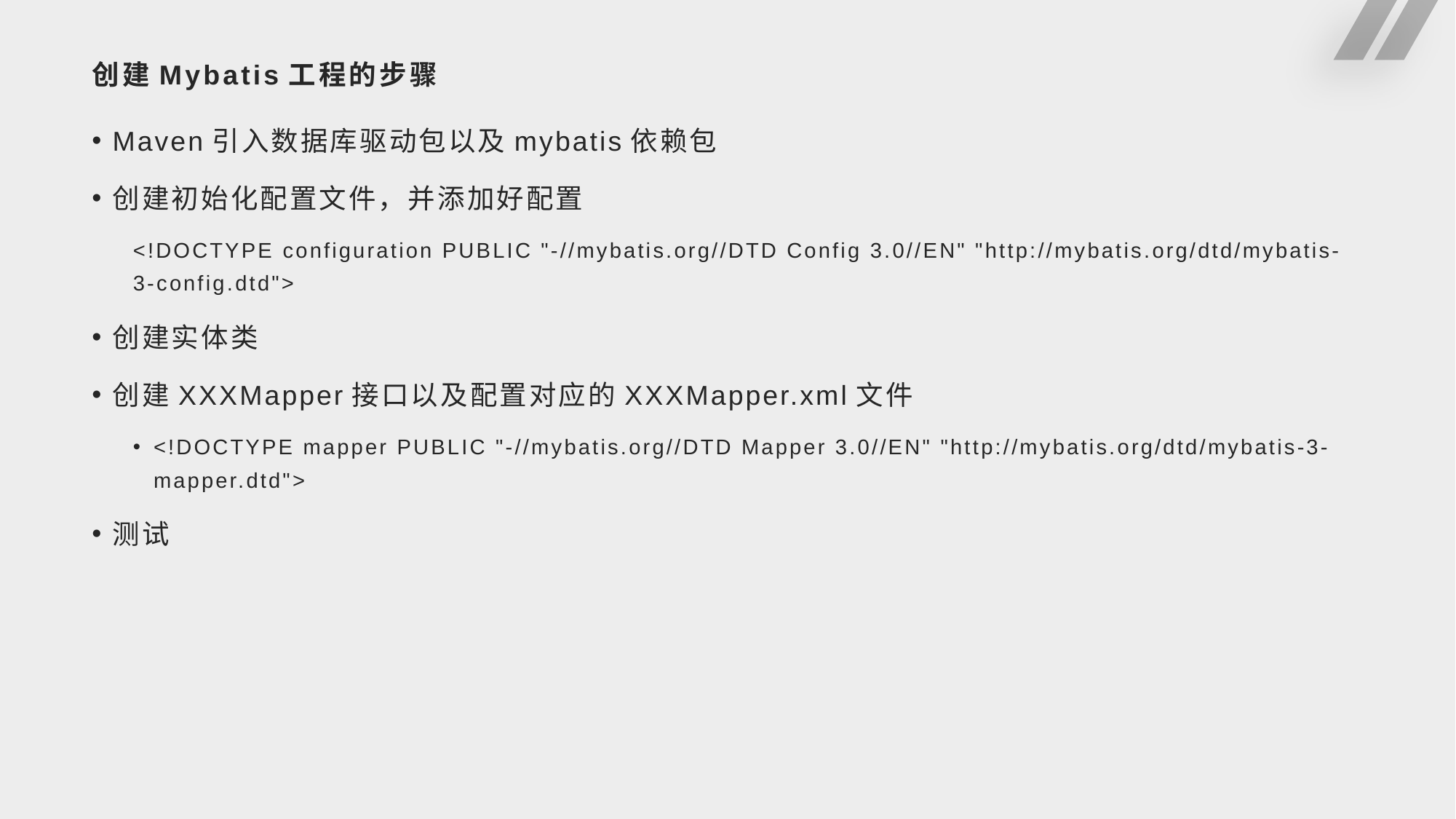

# 创建Mybatis工程的步骤
Maven引入数据库驱动包以及mybatis依赖包
创建初始化配置文件，并添加好配置
<!DOCTYPE configuration PUBLIC "-//mybatis.org//DTD Config 3.0//EN" "http://mybatis.org/dtd/mybatis-3-config.dtd">
创建实体类
创建XXXMapper接口以及配置对应的XXXMapper.xml文件
<!DOCTYPE mapper PUBLIC "-//mybatis.org//DTD Mapper 3.0//EN" "http://mybatis.org/dtd/mybatis-3-mapper.dtd">
测试